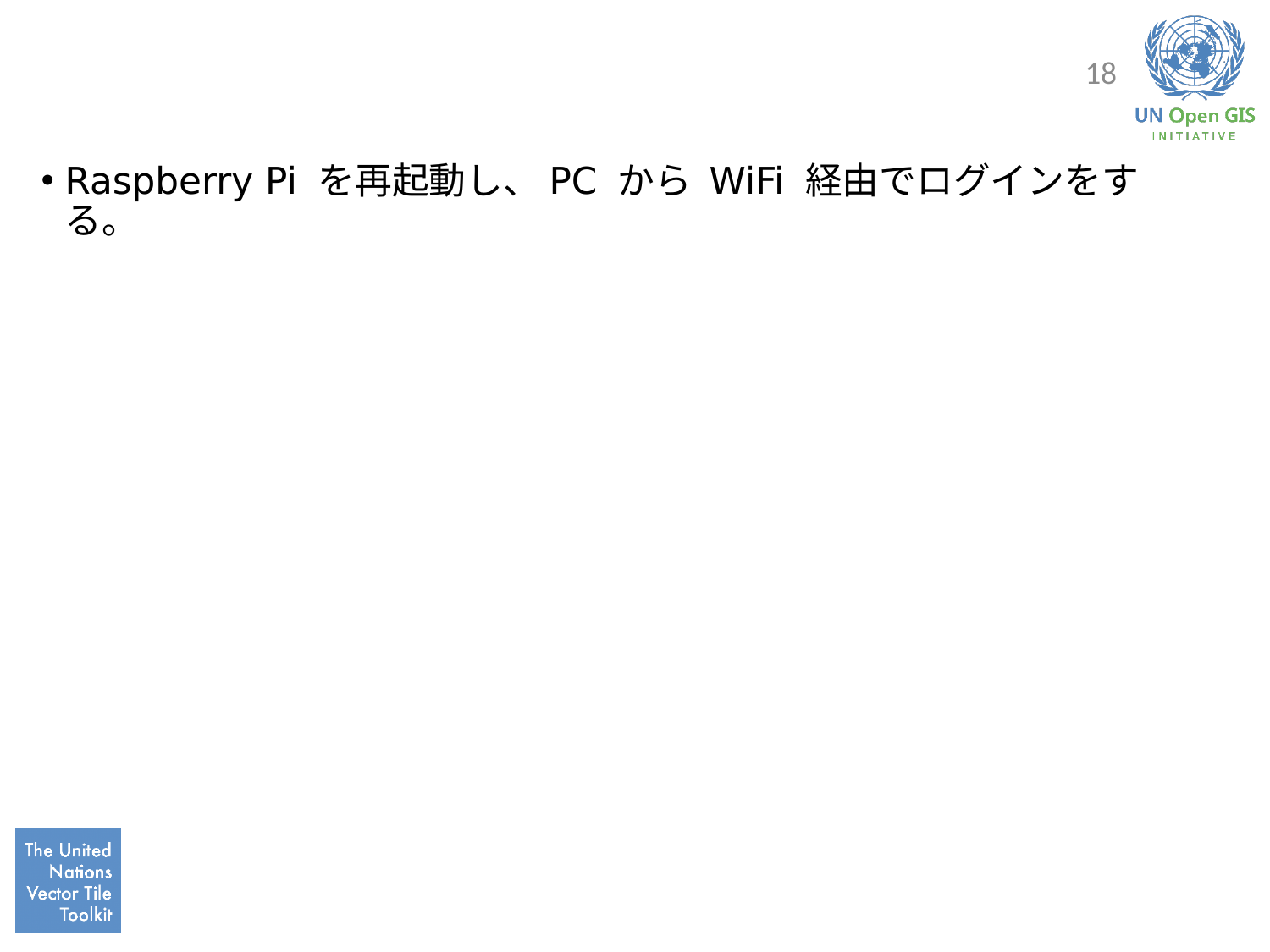

#
18
Raspberry Pi を再起動し、PC から WiFi 経由でログインをする。